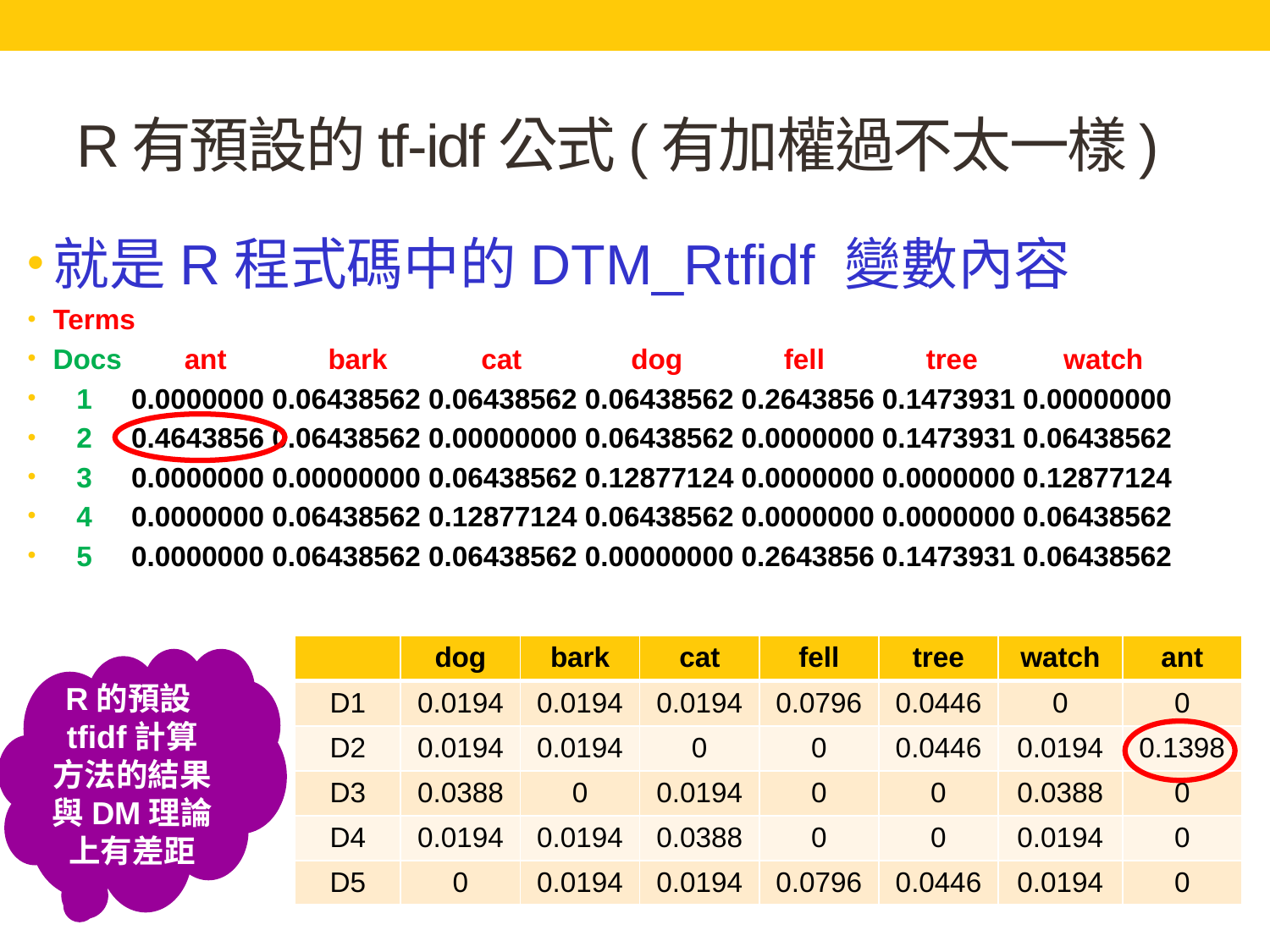

# R有預設的tf-idf公式(有加權過不太一樣)
就是R程式碼中的DTM_Rtfidf 變數內容
Terms
Docs        ant             bark            cat              dog             fell             tree           watch
   1     0.0000000 0.06438562 0.06438562 0.06438562 0.2643856 0.1473931 0.00000000
   2     0.4643856 0.06438562 0.00000000 0.06438562 0.0000000 0.1473931 0.06438562
   3     0.0000000 0.00000000 0.06438562 0.12877124 0.0000000 0.0000000 0.12877124
   4     0.0000000 0.06438562 0.12877124 0.06438562 0.0000000 0.0000000 0.06438562
   5     0.0000000 0.06438562 0.06438562 0.00000000 0.2643856 0.1473931 0.06438562

|  | dog | bark | cat | fell | tree | watch | ant |
| --- | --- | --- | --- | --- | --- | --- | --- |
| D1 | 0.0194 | 0.0194 | 0.0194 | 0.0796 | 0.0446 | 0 | 0 |
| D2 | 0.0194 | 0.0194 | 0 | 0 | 0.0446 | 0.0194 | 0.1398 |
| D3 | 0.0388 | 0 | 0.0194 | 0 | 0 | 0.0388 | 0 |
| D4 | 0.0194 | 0.0194 | 0.0388 | 0 | 0 | 0.0194 | 0 |
| D5 | 0 | 0.0194 | 0.0194 | 0.0796 | 0.0446 | 0.0194 | 0 |
R的預設tfidf計算方法的結果與DM理論上有差距